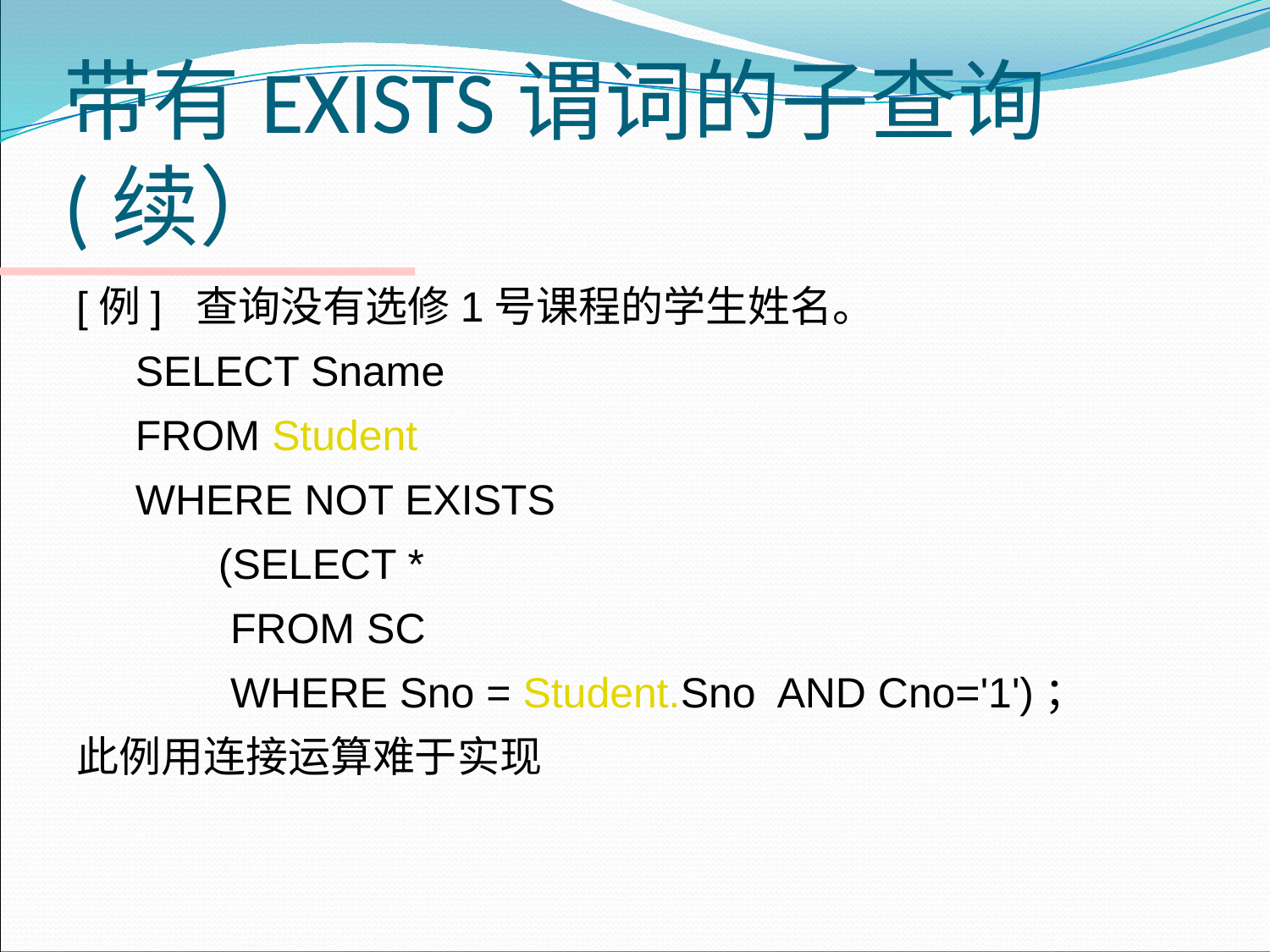

# 带有EXISTS谓词的子查询(续）
[例]  查询没有选修1号课程的学生姓名。
     SELECT Sname
     FROM Student
     WHERE NOT EXISTS
            (SELECT *
             FROM SC
             WHERE Sno = Student.Sno  AND Cno='1')；
此例用连接运算难于实现

329